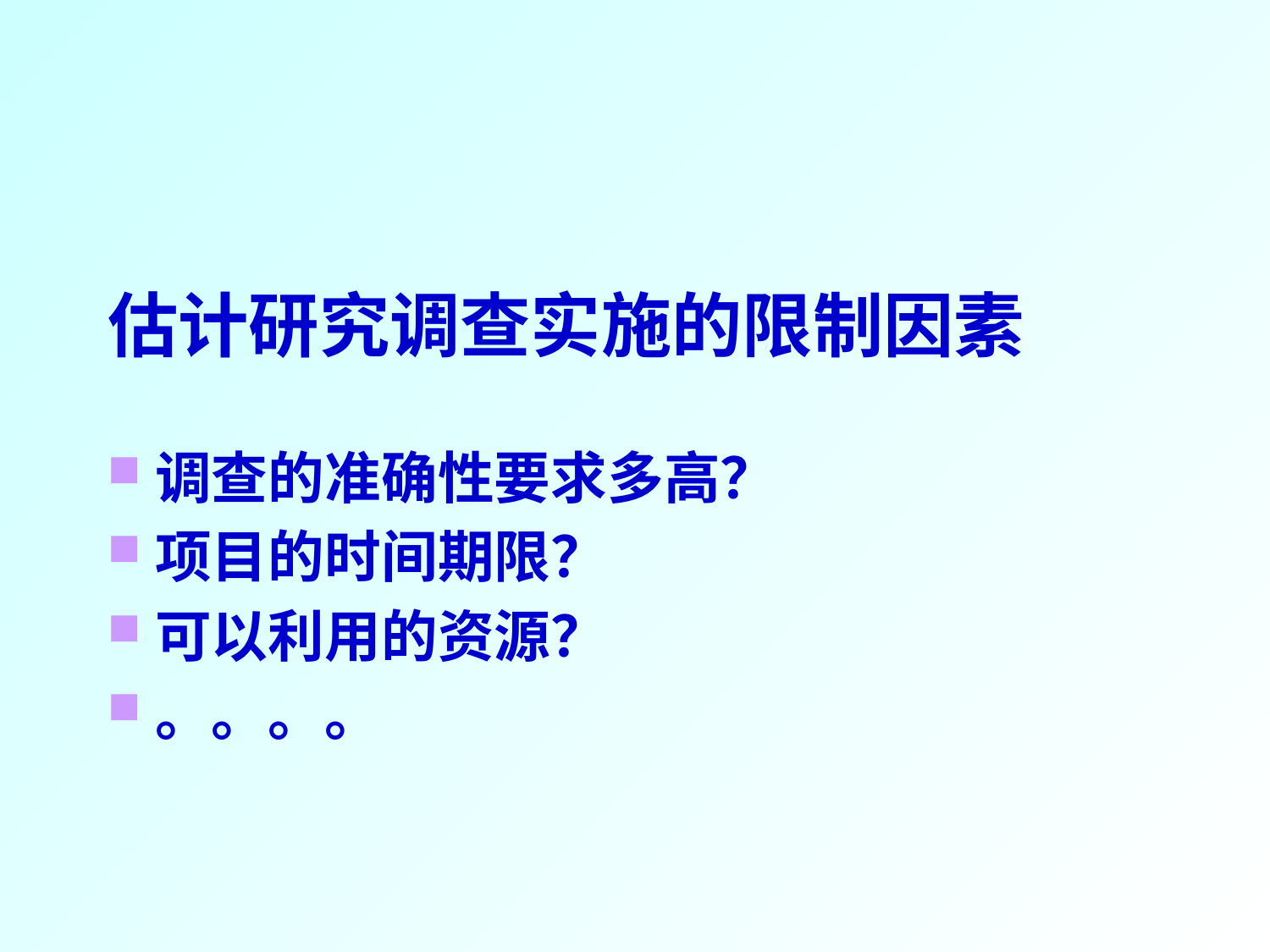

#
估计研究调查实施的限制因素
调查的准确性要求多高？
项目的时间期限？
可以利用的资源？
。。。。